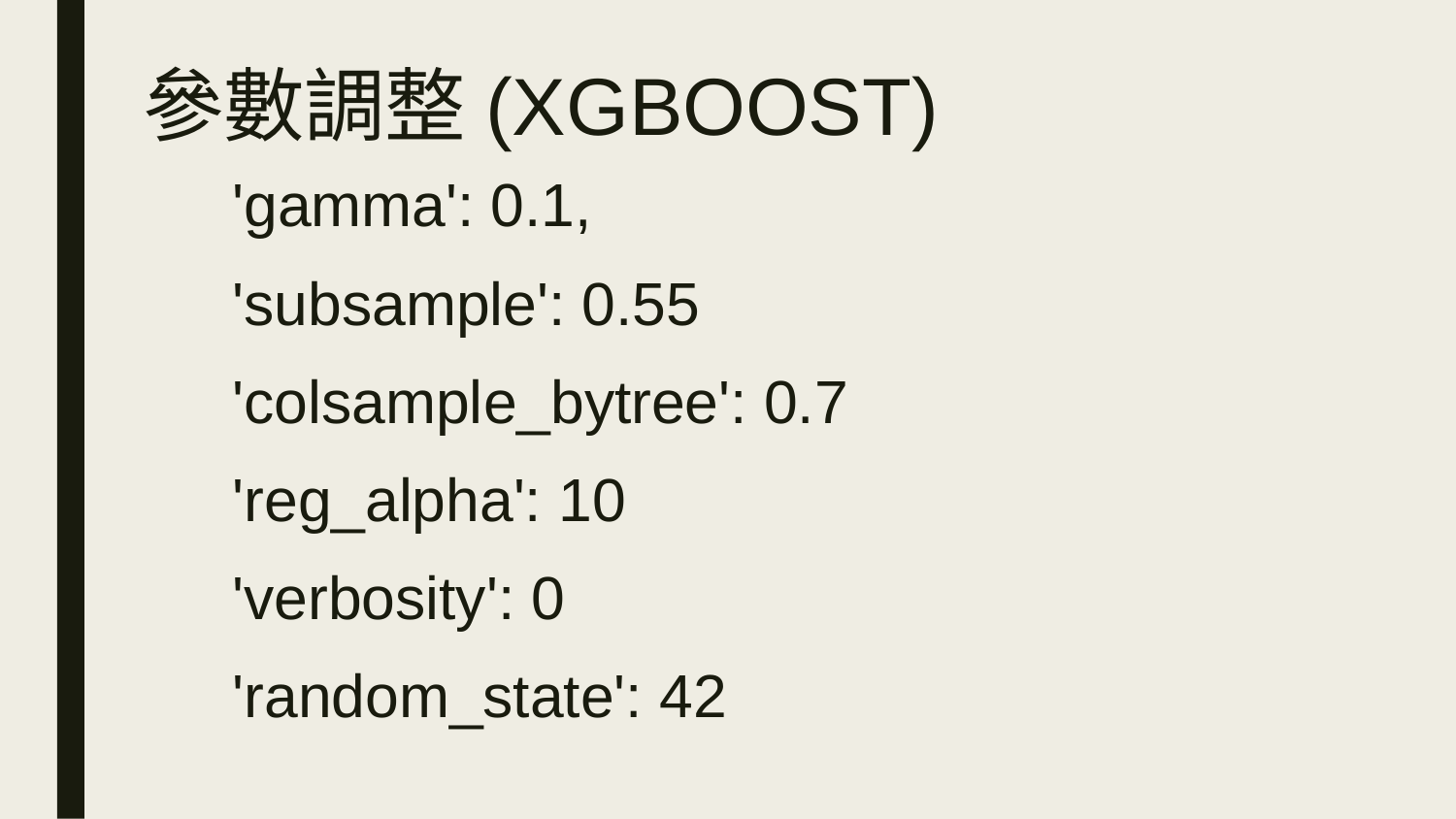

# 參數調整(XGBOOST)
    'gamma': 0.1,
    'subsample': 0.55
    'colsample_bytree': 0.7
    'reg_alpha': 10
    'verbosity': 0
    'random_state': 42